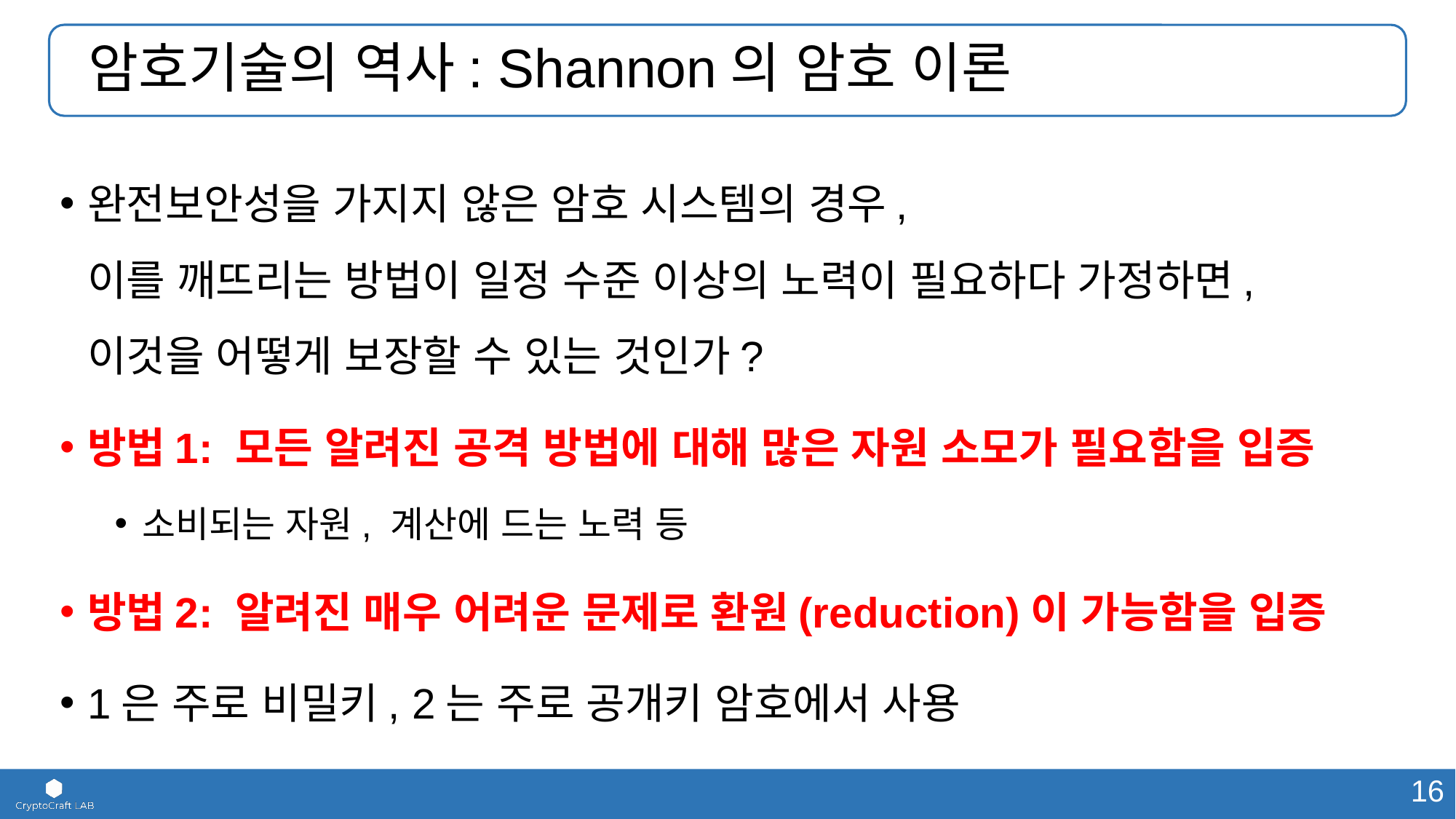

# 암호기술의 역사: Shannon의 암호 이론
완전보안성을 가지지 않은 암호 시스템의 경우,
이를 깨뜨리는 방법이 일정 수준 이상의 노력이 필요하다 가정하면,
이것을 어떻게 보장할 수 있는 것인가?
방법1: 모든 알려진 공격 방법에 대해 많은 자원 소모가 필요함을 입증
소비되는 자원, 계산에 드는 노력 등
방법2: 알려진 매우 어려운 문제로 환원(reduction)이 가능함을 입증
1은 주로 비밀키, 2는 주로 공개키 암호에서 사용